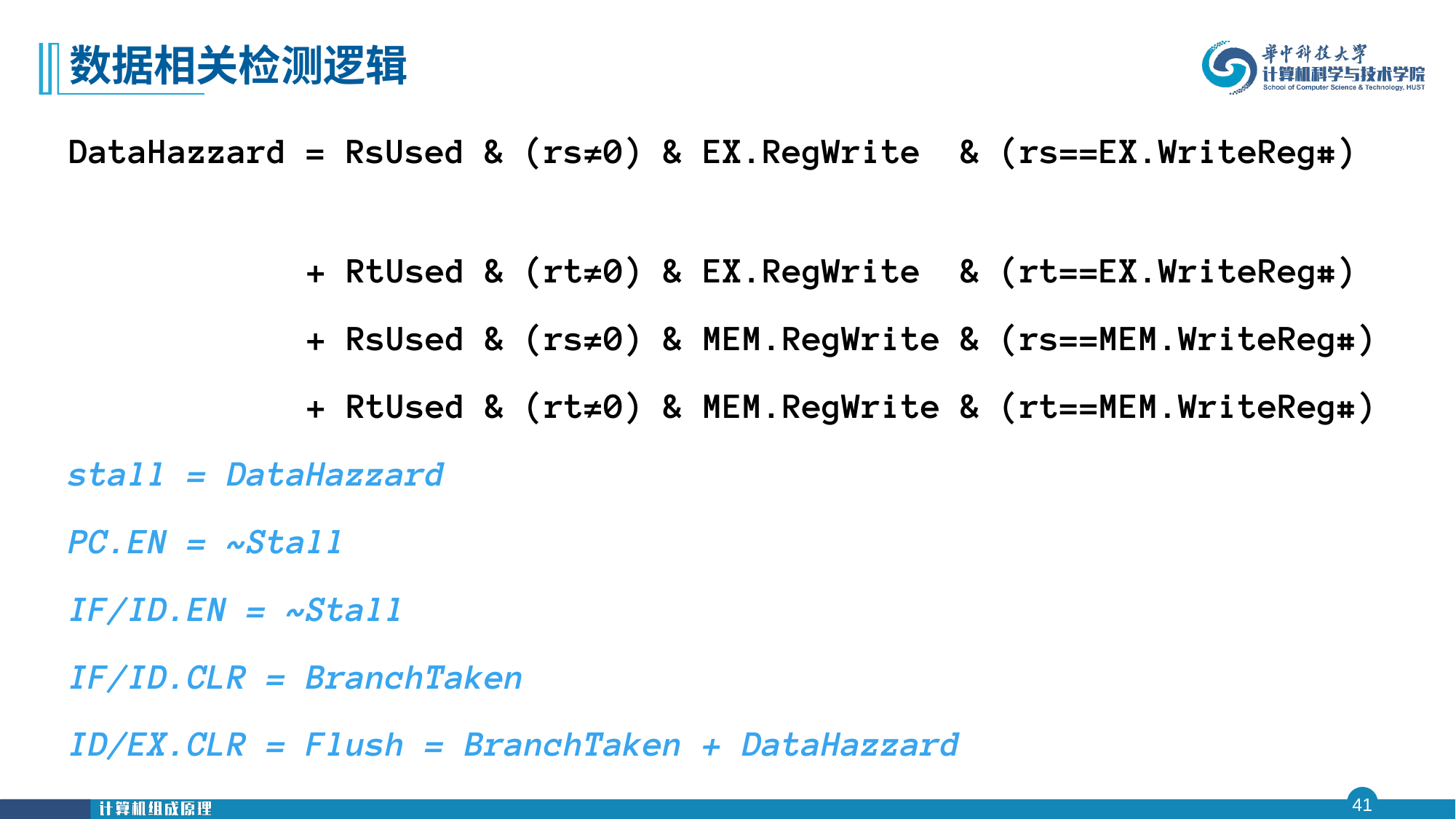

# 数据相关检测逻辑
DataHazzard = RsUsed & (rs≠0) & EX.RegWrite  & (rs==EX.WriteReg#)
 		 + RtUsed & (rt≠0) & EX.RegWrite  & (rt==EX.WriteReg#)
		 + RsUsed & (rs≠0) & MEM.RegWrite & (rs==MEM.WriteReg#)
		 + RtUsed & (rt≠0) & MEM.RegWrite & (rt==MEM.WriteReg#)
stall = DataHazzard
PC.EN = ~Stall
IF/ID.EN = ~Stall
IF/ID.CLR = BranchTaken
ID/EX.CLR = Flush = BranchTaken + DataHazzard